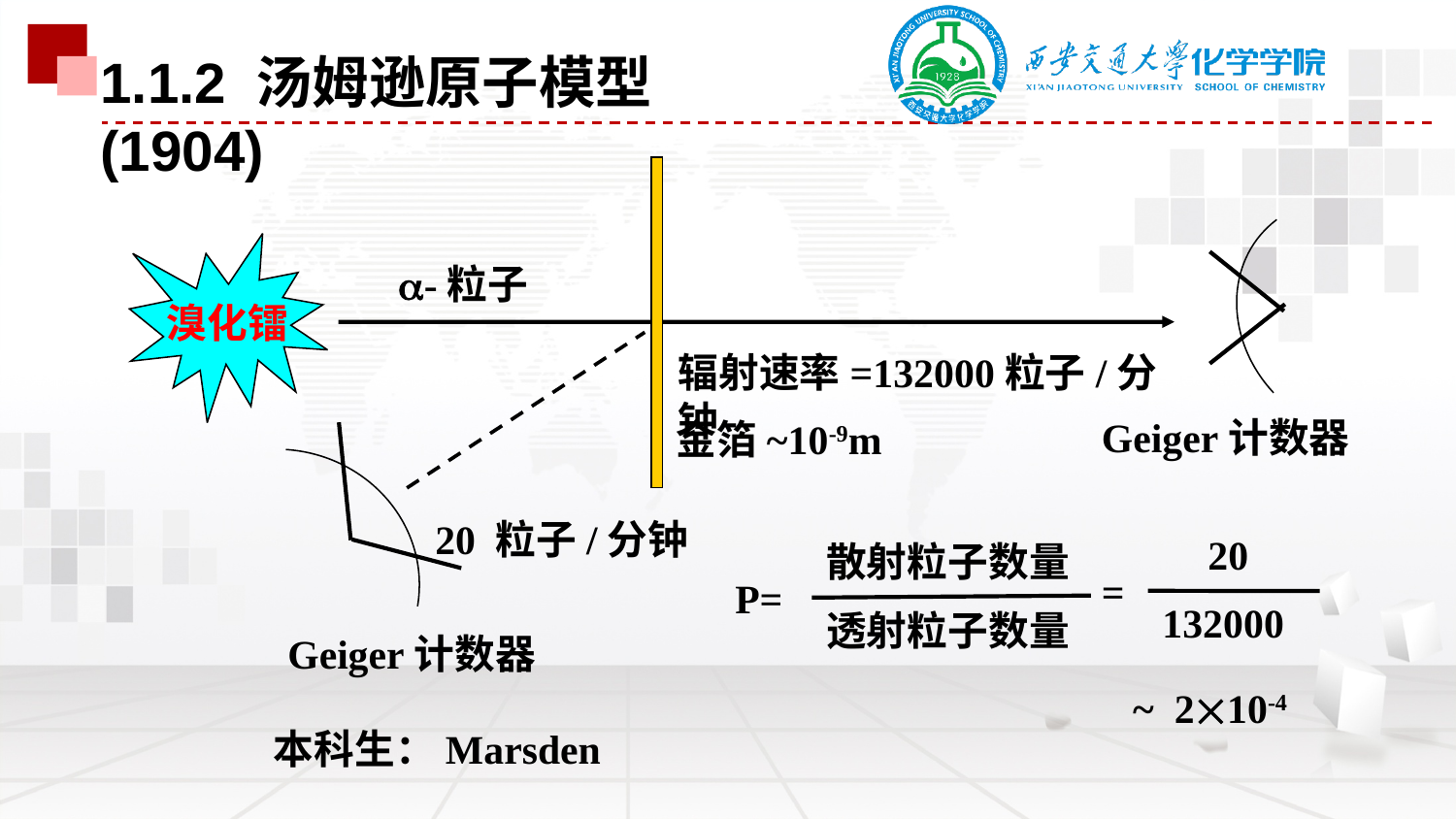

1.1.2 汤姆逊原子模型(1904)

金箔~10-9m
溴化镭

α-粒子

Geiger计数器
辐射速率=132000粒子/分钟

Geiger计数器
20 粒子/分钟
20
=

132000
~  2×10-4
散射粒子数量
P=

透射粒子数量
本科生：Marsden